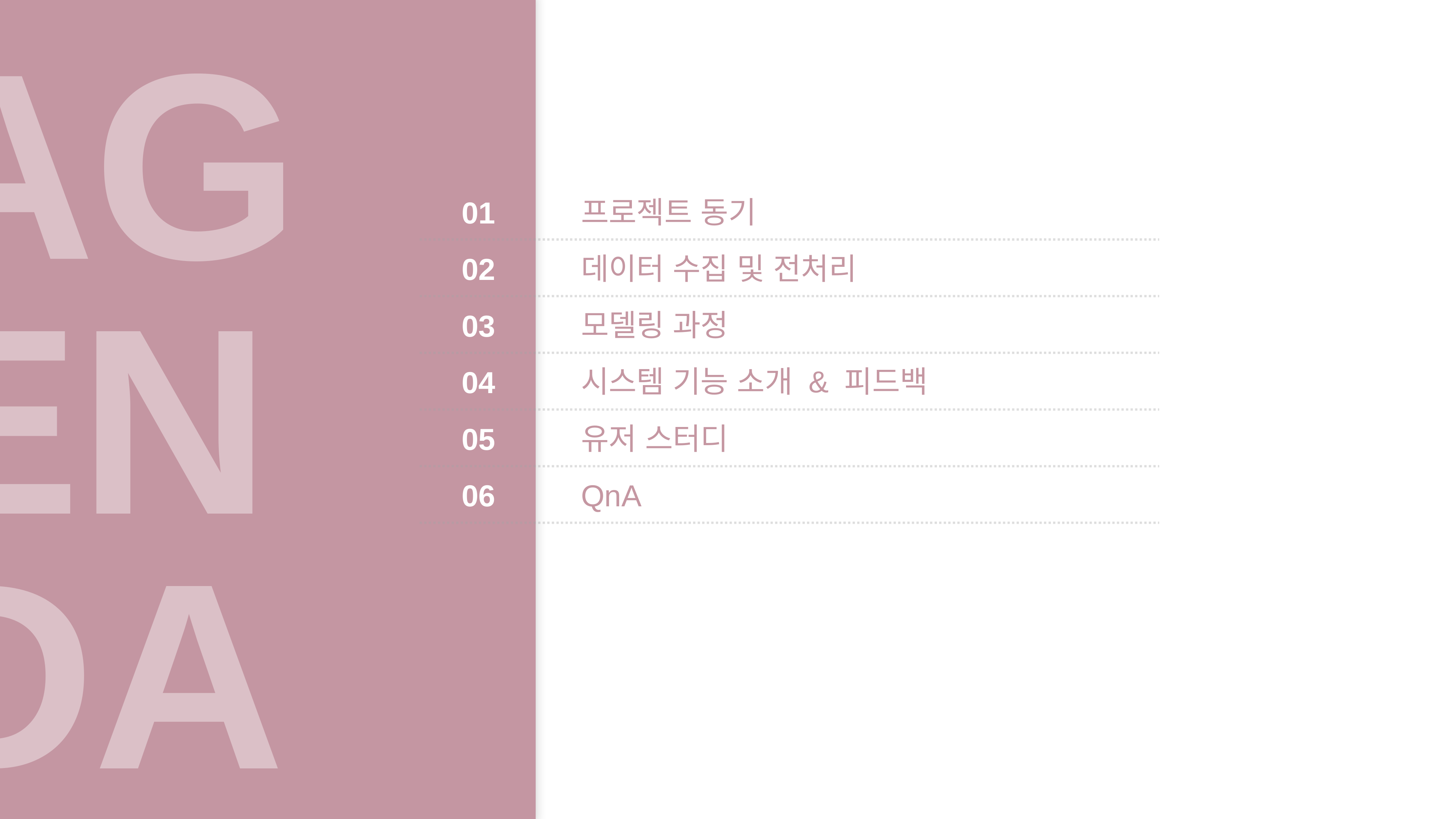

AG
EN
DA
01
프로젝트 동기

02
데이터 수집 및 전처리
03
모델링 과정
04
시스템 기능 소개 & 피드백
05
유저 스터디
06
QnA